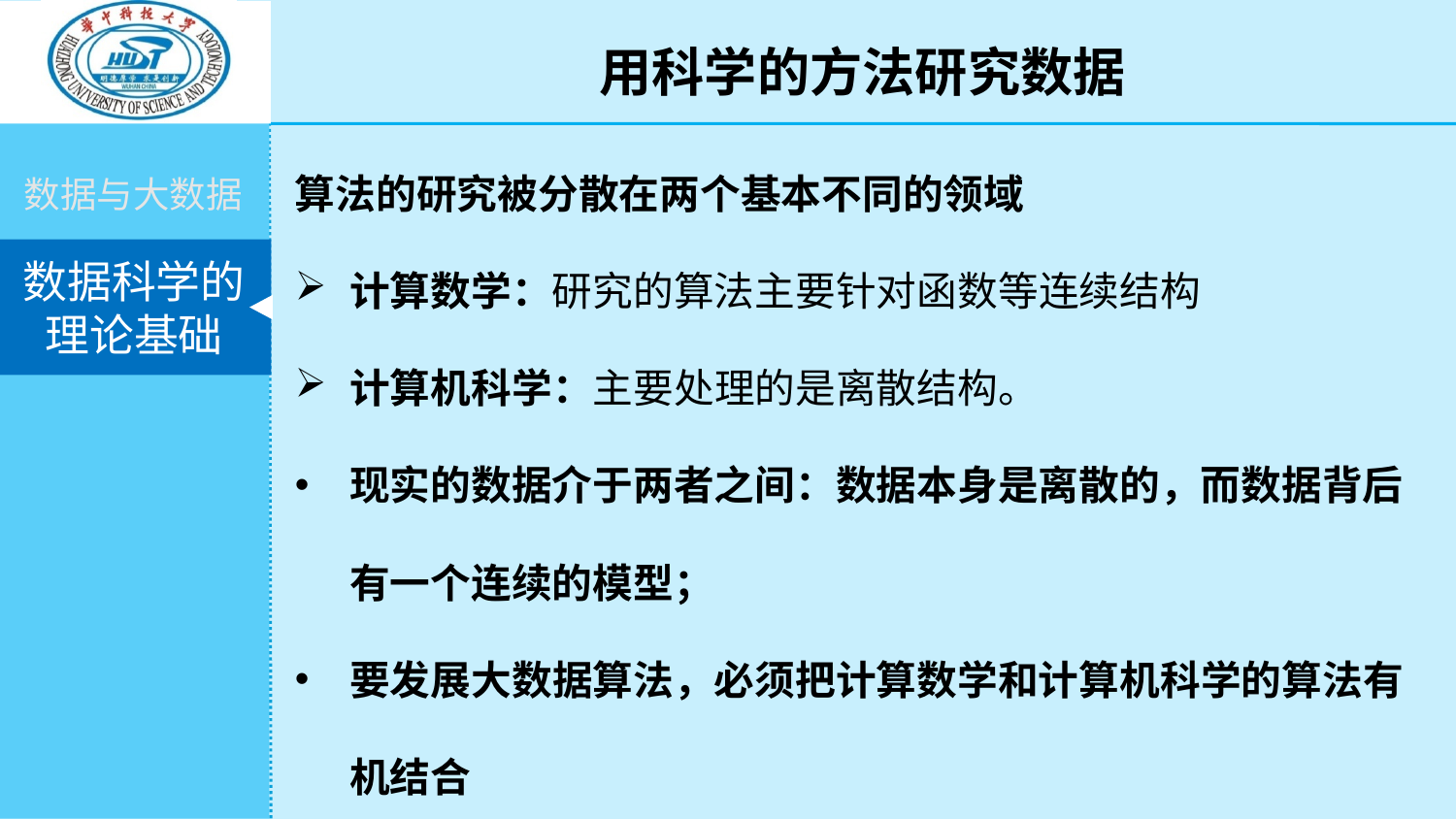

用科学的方法研究数据
算法的研究被分散在两个基本不同的领域
计算数学：研究的算法主要针对函数等连续结构
计算机科学：主要处理的是离散结构。
现实的数据介于两者之间：数据本身是离散的，而数据背后有一个连续的模型；
要发展大数据算法，必须把计算数学和计算机科学的算法有机结合